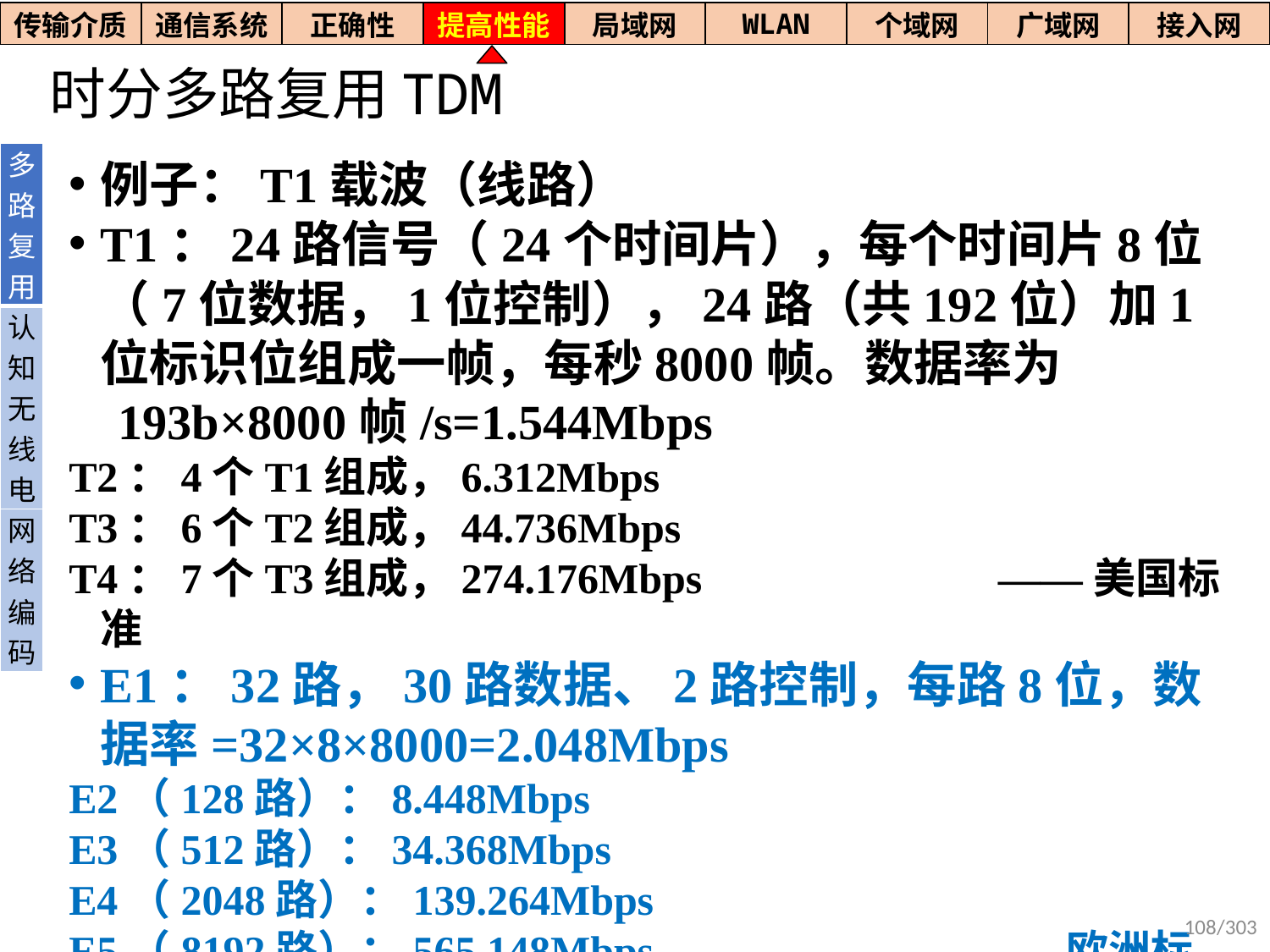

| 传输介质 | 通信系统 | 正确性 | 提高性能 | 局域网 | WLAN | 个域网 | 广域网 | 接入网 |
| --- | --- | --- | --- | --- | --- | --- | --- | --- |

# 时分多路复用TDM
| 多路复用 |
| --- |
| 认知无线电 |
| 网络编码 |
例子：T1载波（线路）
T1：24路信号（24个时间片），每个时间片8位（7位数据，1位控制），24路（共192位）加1位标识位组成一帧，每秒8000帧。数据率为
    193b×8000帧/s=1.544Mbps
T2：4个T1组成，6.312Mbps
T3：6个T2组成，44.736Mbps
T4：7个T3组成，274.176Mbps                            ——美国标准
E1：32路，30路数据、2路控制，每路8位，数据率=32×8×8000=2.048Mbps
E2（128路）：8.448Mbps
E3（512路）：34.368Mbps
E4（2048路）：139.264Mbps
E5（8192路）：565.148Mbps                              ——欧洲标准

108/303